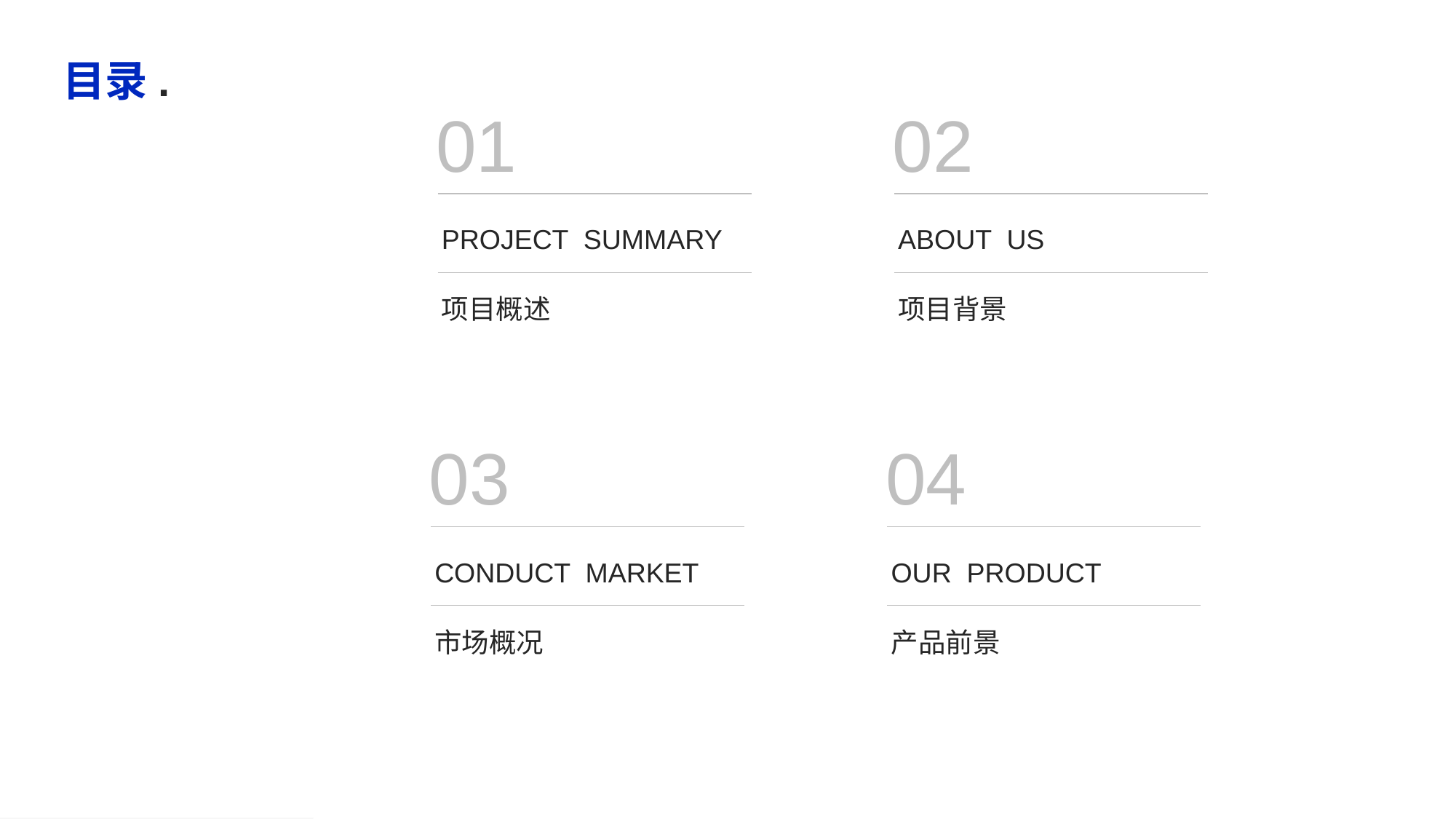

目录.
01
PROJECT  SUMMARY

项目概述
02
ABOUT  US

项目背景
03
CONDUCT  MARKET

市场概况
04
OUR  PRODUCT

产品前景